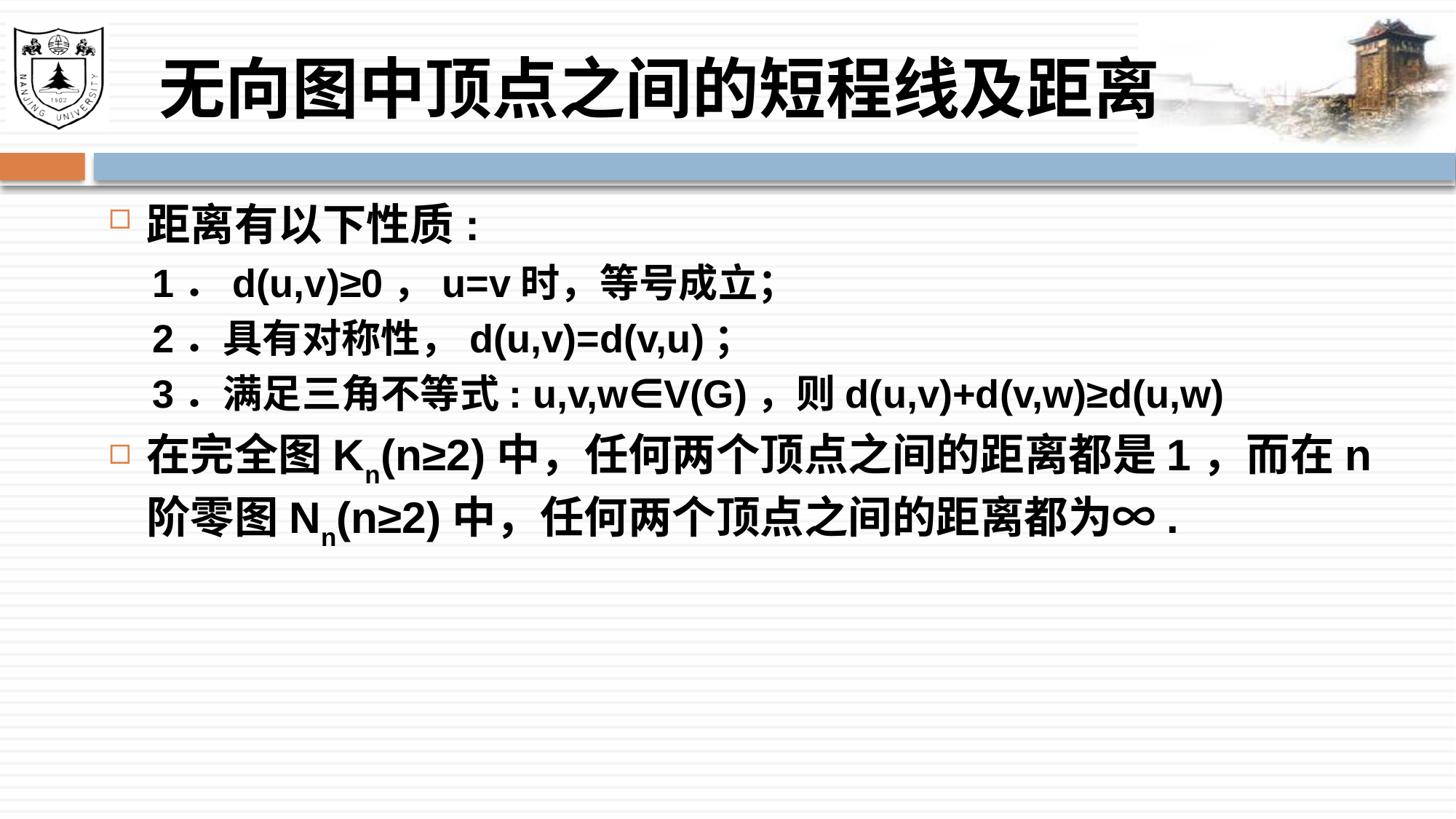

# 无向图中顶点之间的短程线及距离
距离有以下性质:
1．d(u,v)≥0，u=v时，等号成立；
2．具有对称性，d(u,v)=d(v,u)；
3．满足三角不等式: u,v,w∈V(G)，则d(u,v)+d(v,w)≥d(u,w)
在完全图Kn(n≥2)中，任何两个顶点之间的距离都是1，而在n阶零图Nn(n≥2)中，任何两个顶点之间的距离都为∞.